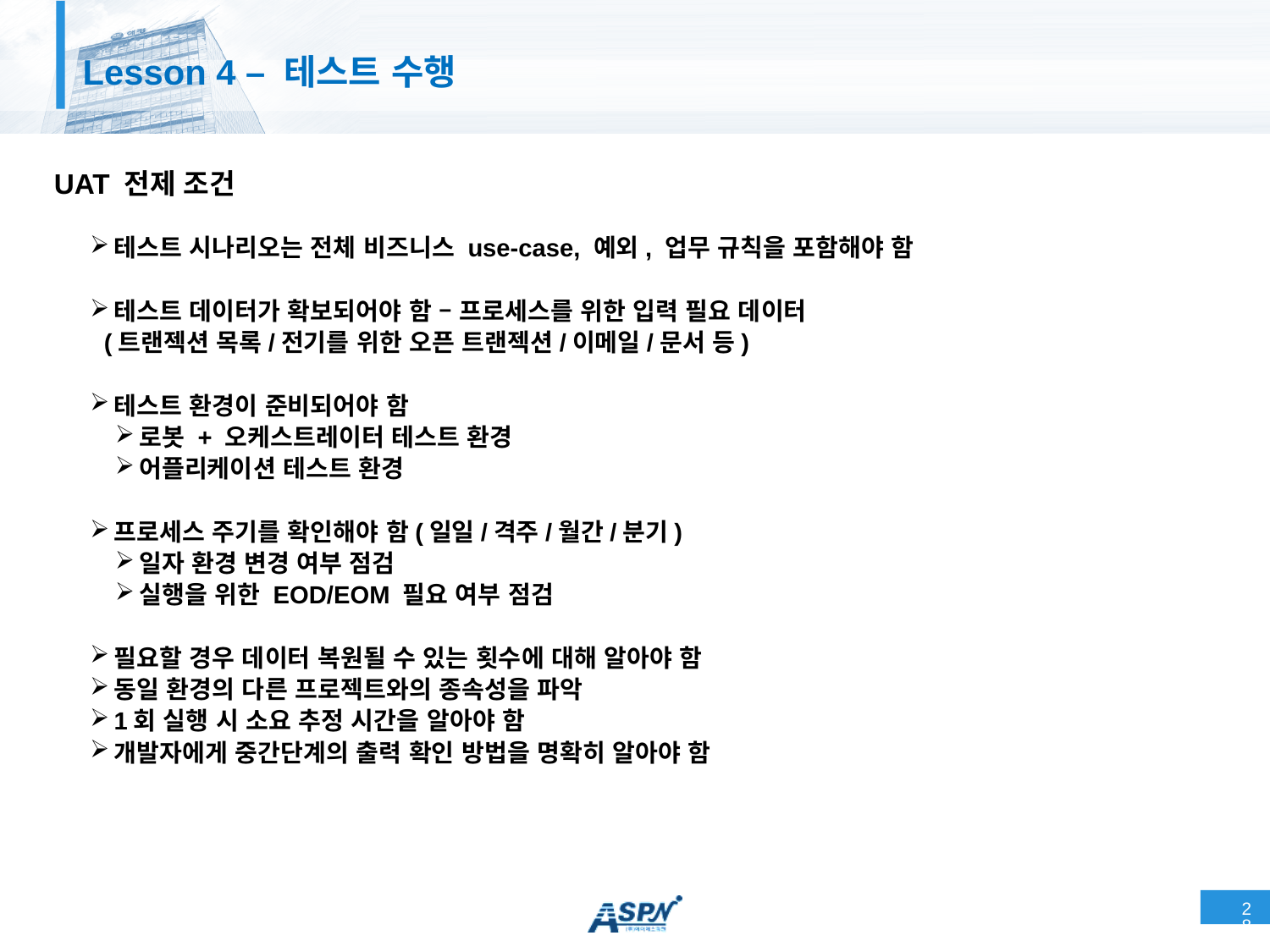

# Lesson 4 – 테스트 수행
UAT 전제 조건
테스트 시나리오는 전체 비즈니스 use-case, 예외, 업무 규칙을 포함해야 함

테스트 데이터가 확보되어야 함 – 프로세스를 위한 입력 필요 데이터
  (트랜젝션 목록/전기를 위한 오픈 트랜젝션/이메일/문서 등)

테스트 환경이 준비되어야 함
로봇 + 오케스트레이터 테스트 환경
어플리케이션 테스트 환경

프로세스 주기를 확인해야 함(일일/격주/월간/분기)
일자 환경 변경 여부 점검
실행을 위한 EOD/EOM 필요 여부 점검

필요할 경우 데이터 복원될 수 있는 횟수에 대해 알아야 함
동일 환경의 다른 프로젝트와의 종속성을 파악
1회 실행 시 소요 추정 시간을 알아야 함
개발자에게 중간단계의 출력 확인 방법을 명확히 알아야 함
28